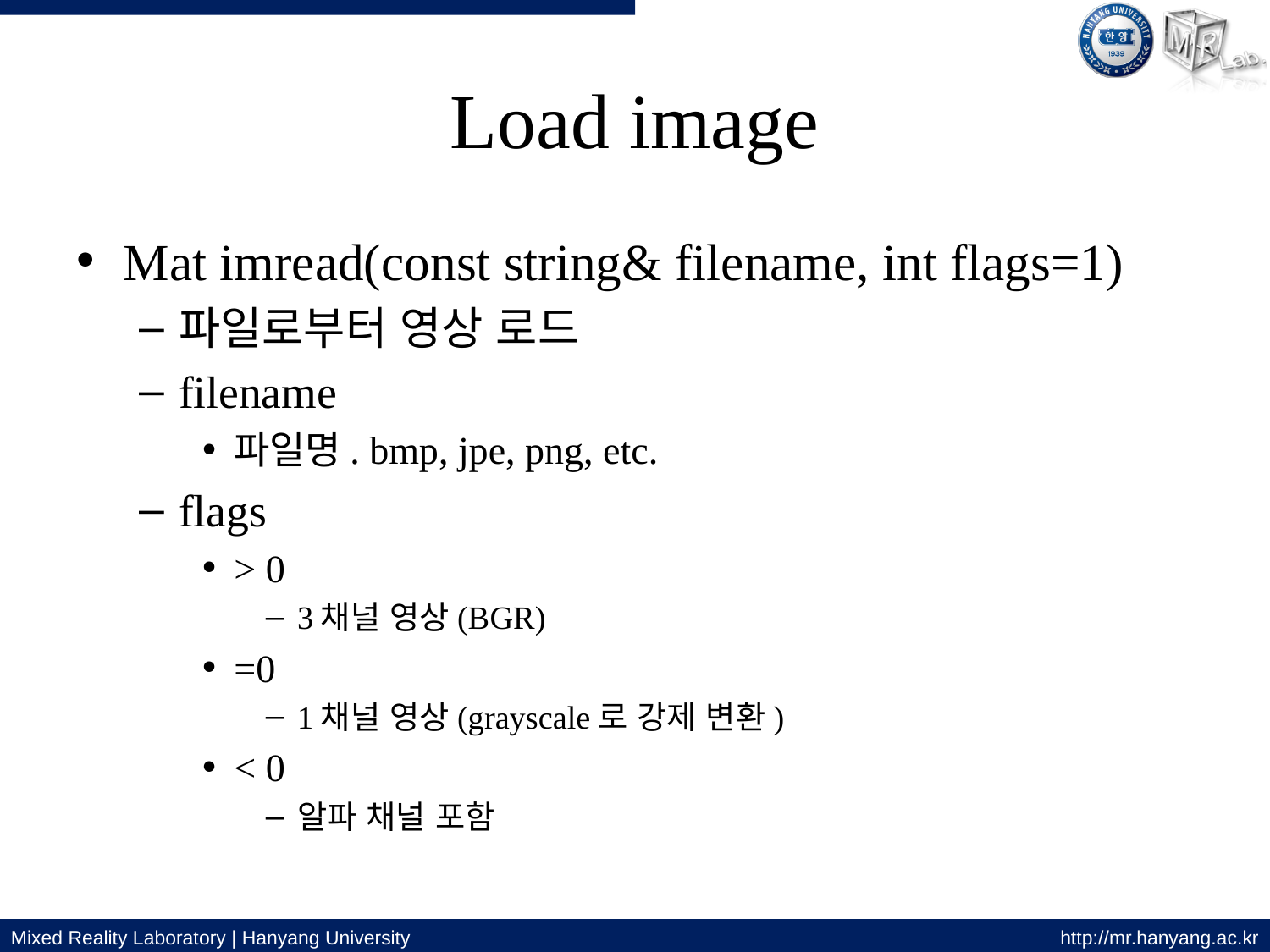

# Load image
Mat imread(const string& filename, int flags=1)
파일로부터 영상 로드
filename
파일명. bmp, jpe, png, etc.
flags
> 0
3채널 영상(BGR)
=0
1채널 영상(grayscale로 강제 변환)
< 0
알파 채널 포함